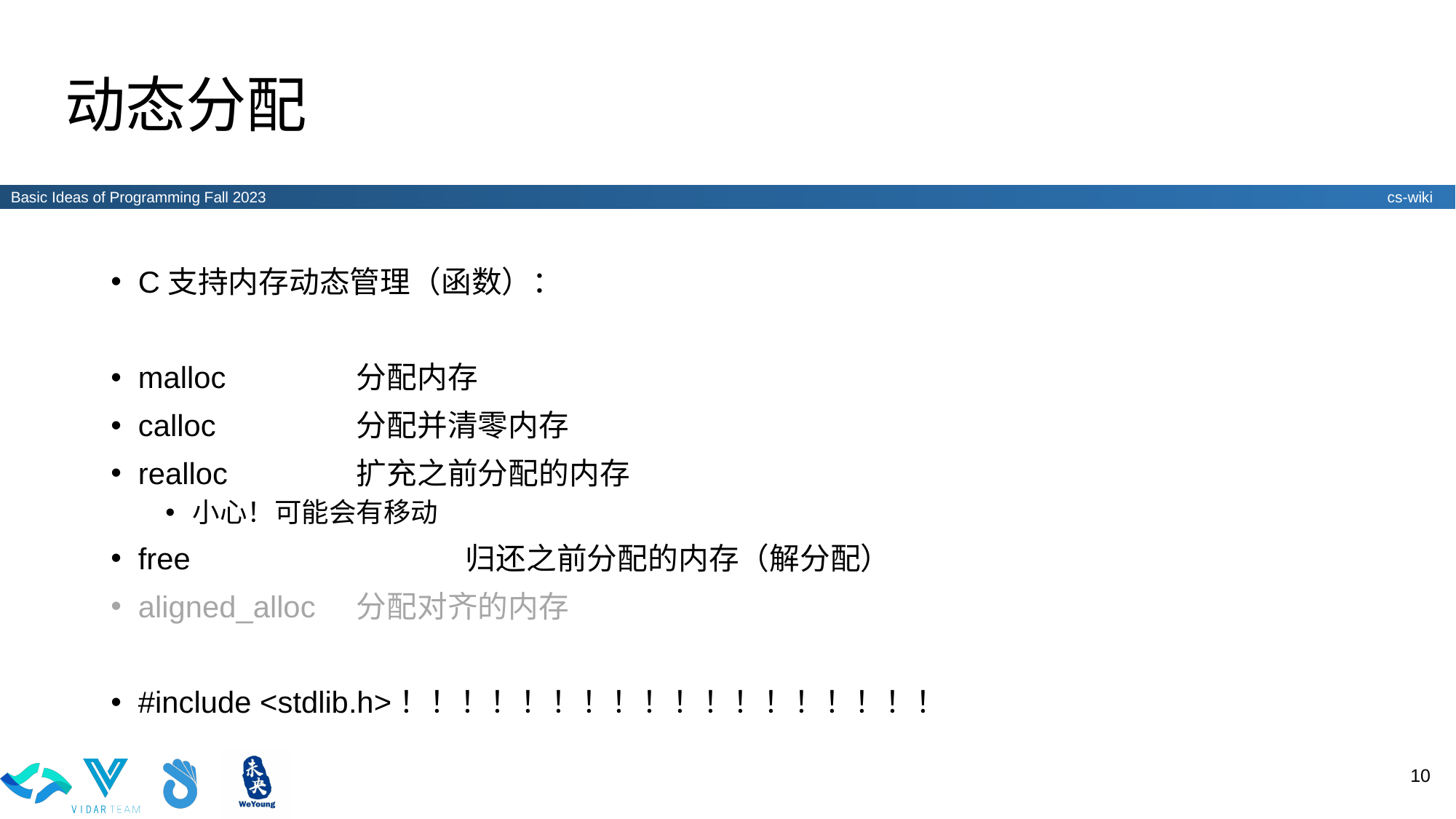

# 动态分配
C支持内存动态管理（函数）：

malloc 		分配内存
calloc 		分配并清零内存
realloc 		扩充之前分配的内存
小心！可能会有移动
free 			归还之前分配的内存（解分配）
aligned_alloc 	分配对齐的内存

#include <stdlib.h>！！！！！！！！！！！！！！！！！！